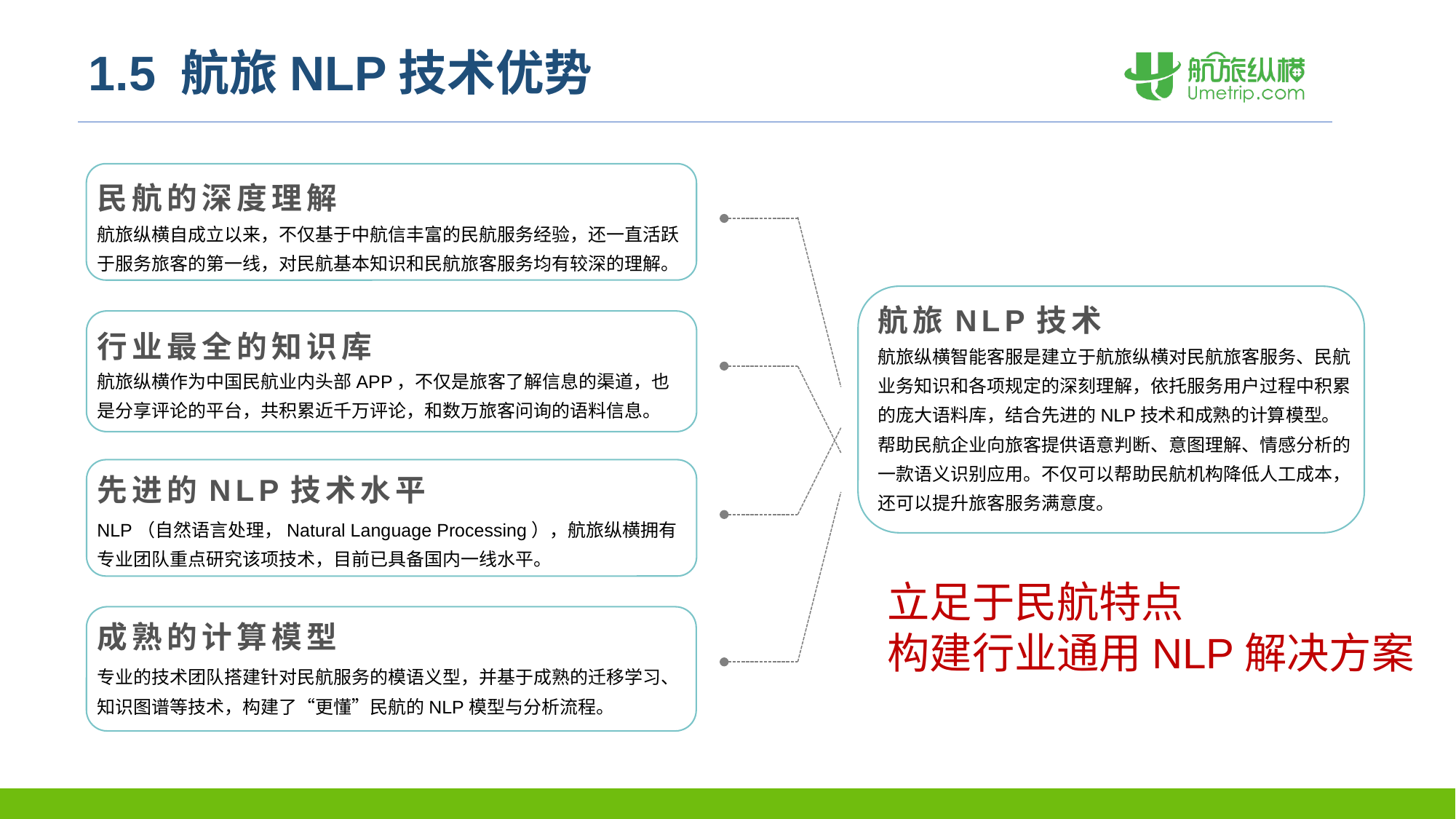

# 1.5 航旅NLP技术优势

民航的深度理解
航旅纵横自成立以来，不仅基于中航信丰富的民航服务经验，还一直活跃于服务旅客的第一线，对民航基本知识和民航旅客服务均有较深的理解。

航旅NLP技术
航旅纵横智能客服是建立于航旅纵横对民航旅客服务、民航业务知识和各项规定的深刻理解，依托服务用户过程中积累的庞大语料库，结合先进的NLP技术和成熟的计算模型。帮助民航企业向旅客提供语意判断、意图理解、情感分析的一款语义识别应用。不仅可以帮助民航机构降低人工成本，还可以提升旅客服务满意度。

行业最全的知识库
航旅纵横作为中国民航业内头部APP，不仅是旅客了解信息的渠道，也是分享评论的平台，共积累近千万评论，和数万旅客问询的语料信息。

先进的NLP技术水平
NLP（自然语言处理，Natural Language Processing），航旅纵横拥有专业团队重点研究该项技术，目前已具备国内一线水平。
立足于民航特点
构建行业通用NLP解决方案

成熟的计算模型
专业的技术团队搭建针对民航服务的模语义型，并基于成熟的迁移学习、知识图谱等技术，构建了“更懂”民航的NLP模型与分析流程。